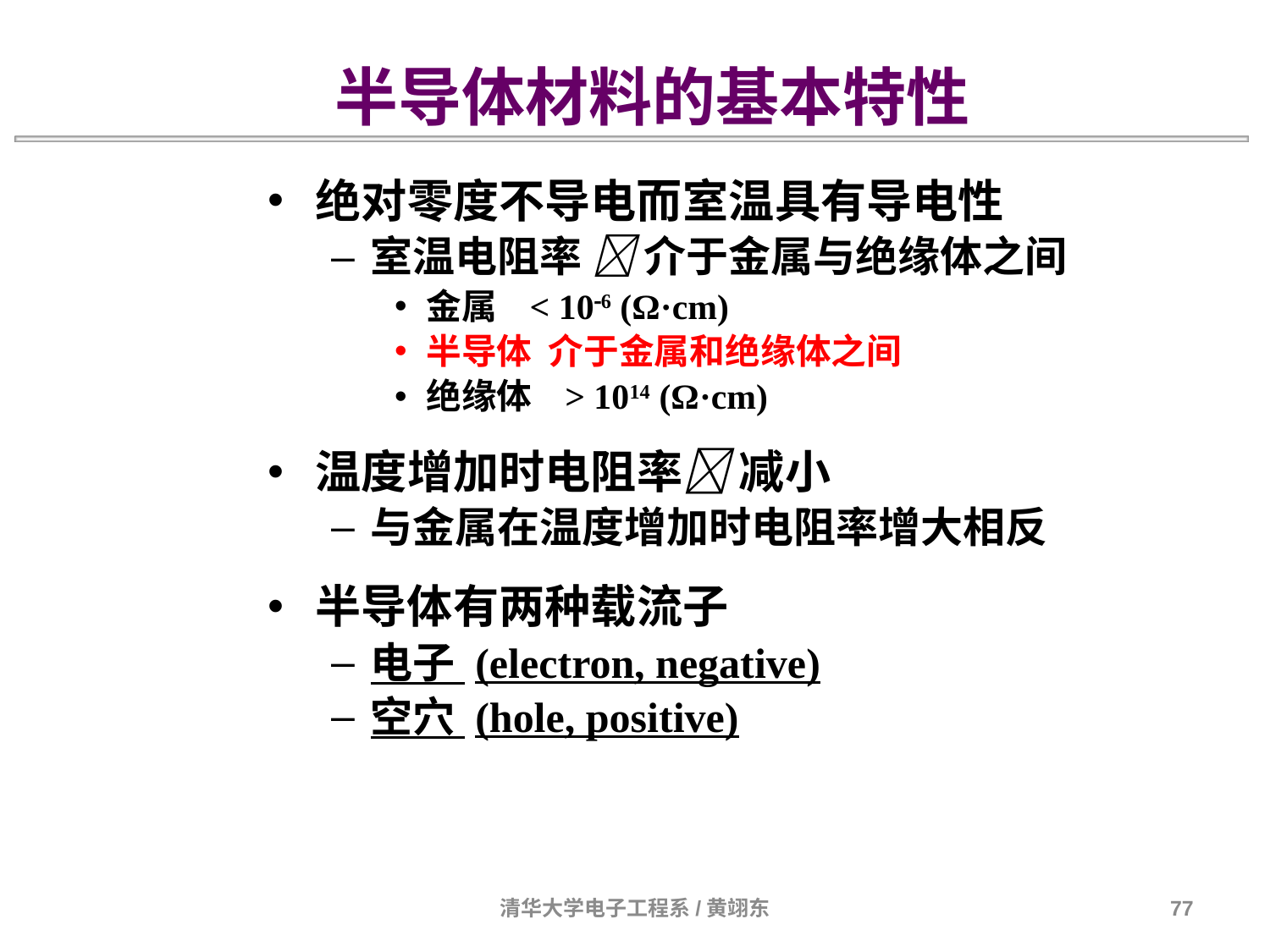

半导体材料的基本特性

绝对零度不导电而室温具有导电性
室温电阻率 ρ 介于金属与绝缘体之间
金属   < 10−6 (Ω·cm)
半导体  介于金属和绝缘体之间
绝缘体   > 1014 (Ω·cm)
温度增加时电阻率ρ 减小
与金属在温度增加时电阻率增大相反
半导体有两种载流子
电子 (electron, negative)
空穴 (hole, positive)
清华大学电子工程系/黄翊东
77